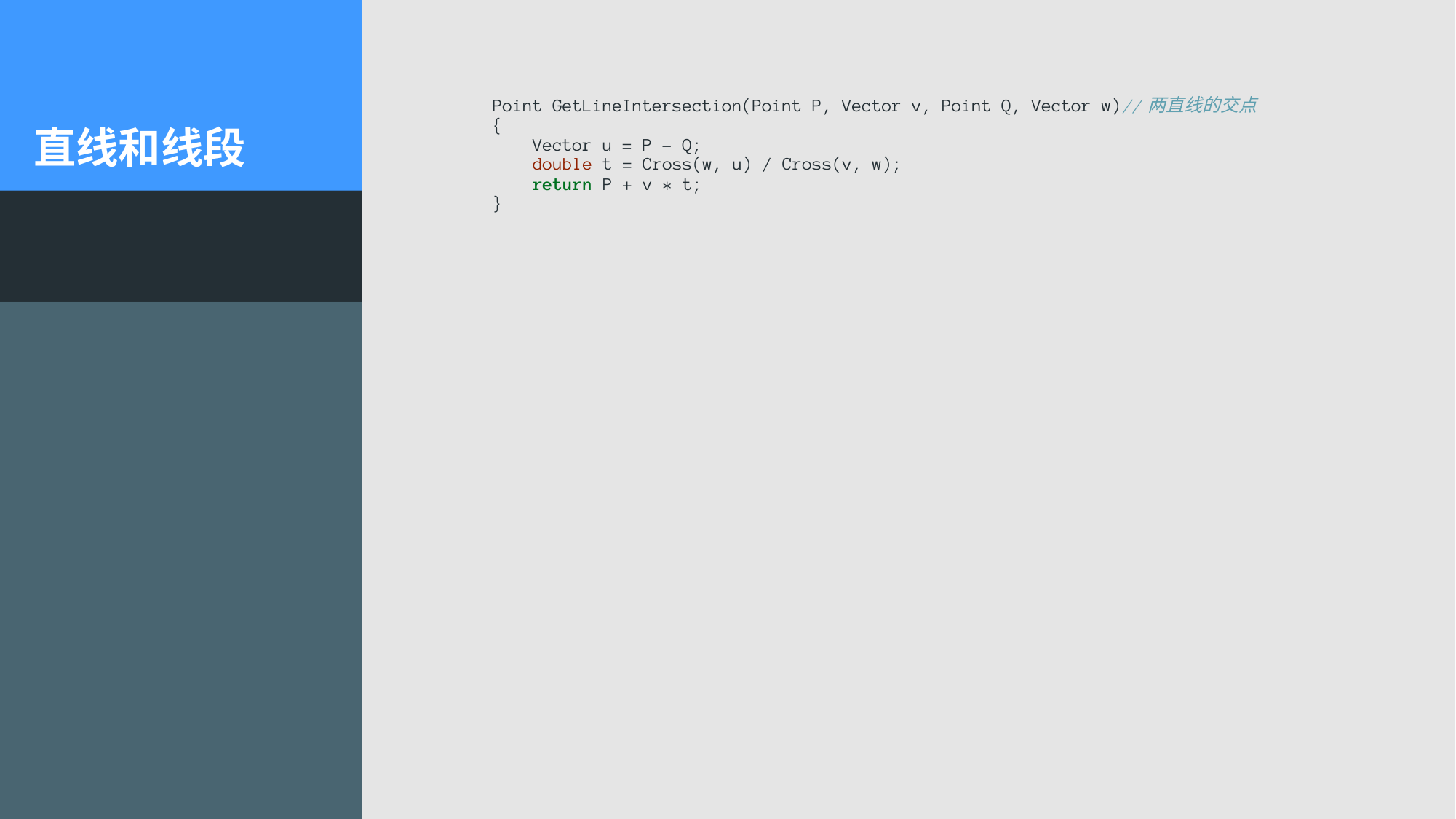

Point GetLineIntersection(Point P, Vector v, Point Q, Vector w)//两直线的交点
{
    Vector u = P - Q;
    double t = Cross(w, u) / Cross(v, w);
    return P + v * t;
}
# 直线和线段